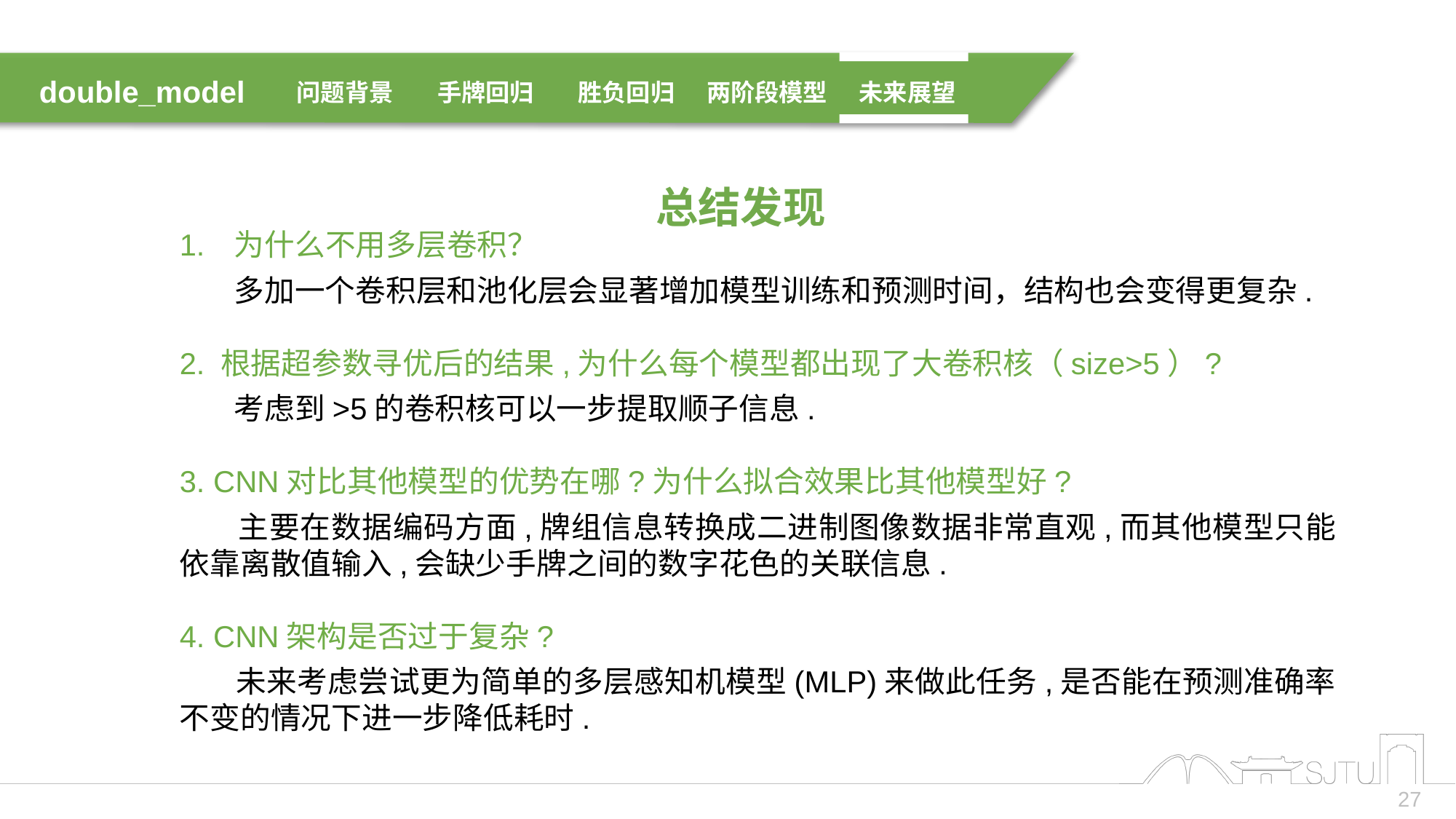

winner_CNN

问题背景
手牌回归
胜负回归
两阶段模型
未来展望
double_model

问题背景
手牌回归
胜负回归
两阶段模型
未来展望

总结发现
为什么不用多层卷积？

       多加一个卷积层和池化层会显著增加模型训练和预测时间，结构也会变得更复杂.

2. 根据超参数寻优后的结果,为什么每个模型都出现了大卷积核（size>5）?

       考虑到>5的卷积核可以一步提取顺子信息.

3. CNN对比其他模型的优势在哪?为什么拟合效果比其他模型好?

       主要在数据编码方面,牌组信息转换成二进制图像数据非常直观,而其他模型只能依靠离散值输入,会缺少手牌之间的数字花色的关联信息.

4. CNN架构是否过于复杂?

       未来考虑尝试更为简单的多层感知机模型(MLP)来做此任务,是否能在预测准确率不变的情况下进一步降低耗时.